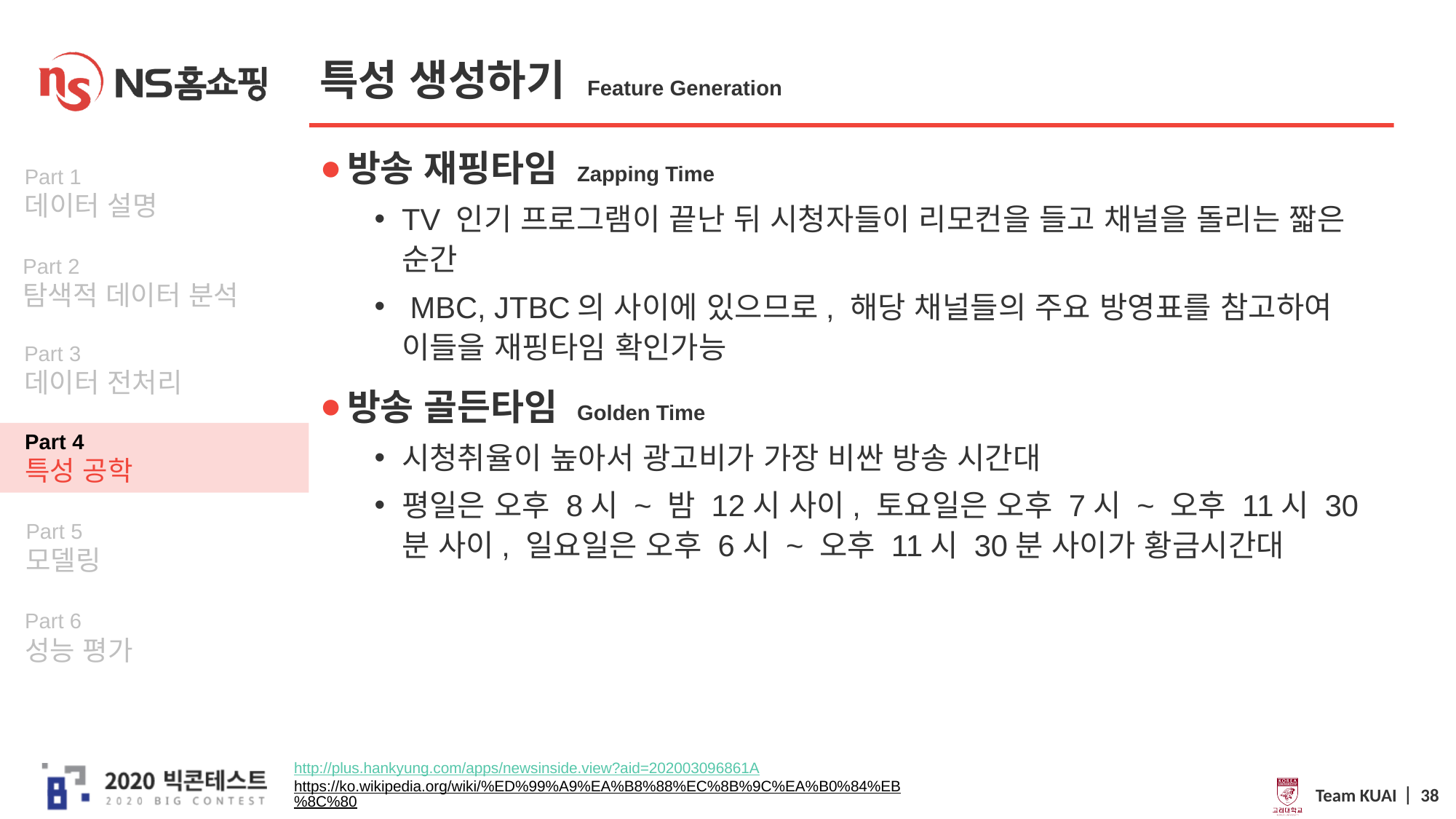

# 특성 생성하기 Feature Generation
방송 재핑타임 Zapping Time
TV 인기 프로그램이 끝난 뒤 시청자들이 리모컨을 들고 채널을 돌리는 짧은 순간
 MBC, JTBC의 사이에 있으므로, 해당 채널들의 주요 방영표를 참고하여 이들을 재핑타임 확인가능
방송 골든타임 Golden Time
시청취율이 높아서 광고비가 가장 비싼 방송 시간대
평일은 오후 8시 ~ 밤 12시 사이, 토요일은 오후 7시 ~ 오후 11시 30분 사이, 일요일은 오후 6시 ~ 오후 11시 30분 사이가 황금시간대

http://plus.hankyung.com/apps/newsinside.view?aid=202003096861A
https://ko.wikipedia.org/wiki/%ED%99%A9%EA%B8%88%EC%8B%9C%EA%B0%84%EB%8C%80
Team KUAI  ⎸ 38